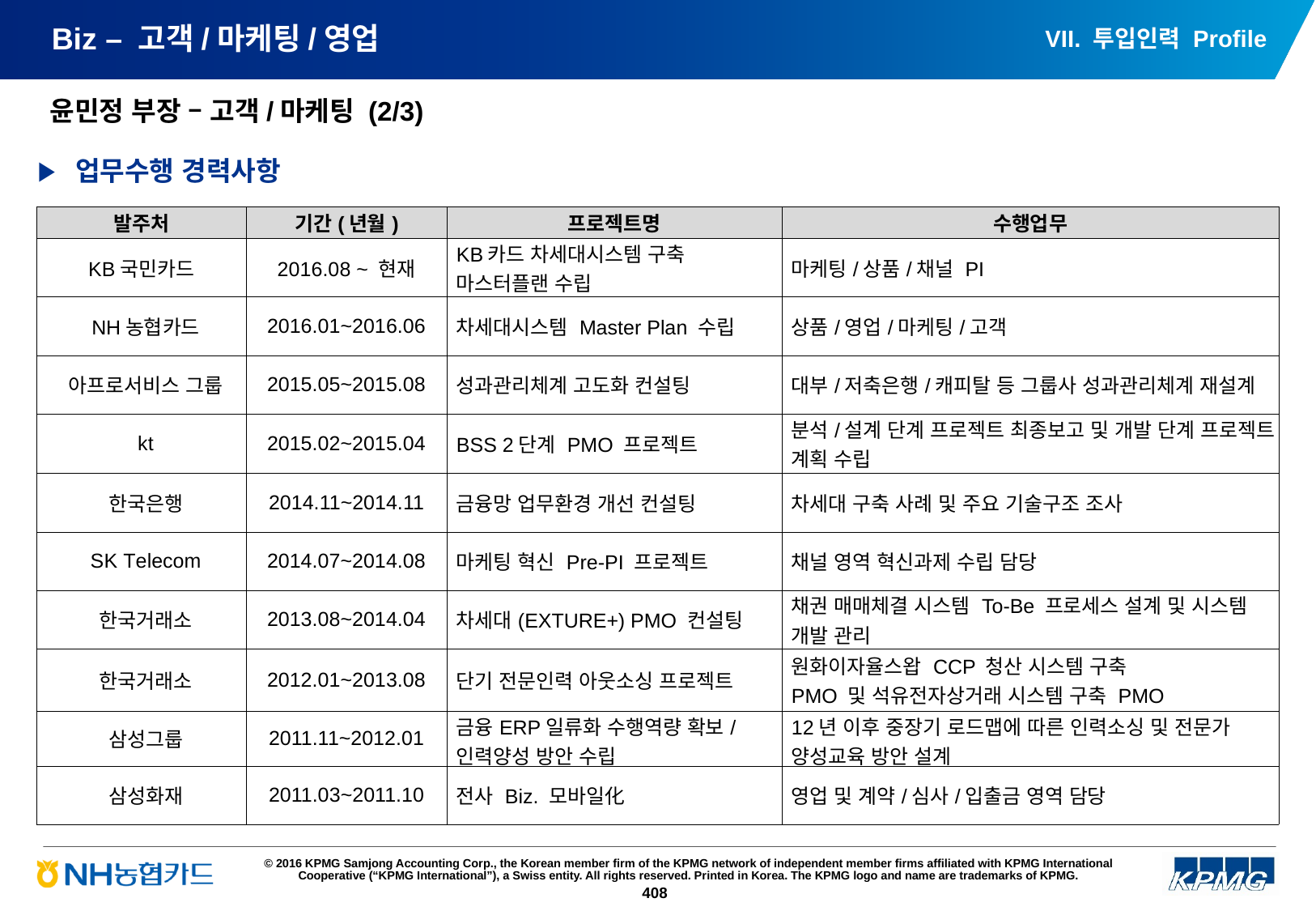

VII. 투입인력 Profile
# Biz – 고객/마케팅/영업
윤민정 부장 – 고객/마케팅 (2/3)
업무수행 경력사항
| 발주처 | 기간(년월) | 프로젝트명 | 수행업무 |
| --- | --- | --- | --- |
| KB국민카드 | 2016.08 ~ 현재 | KB카드 차세대시스템 구축 마스터플랜 수립 | 마케팅/상품/채널 PI |
| NH농협카드 | 2016.01~2016.06 | 차세대시스템 Master Plan 수립 | 상품/영업/마케팅/고객 |
| 아프로서비스 그룹 | 2015.05~2015.08 | 성과관리체계 고도화 컨설팅 | 대부/저축은행/캐피탈 등 그룹사 성과관리체계 재설계 |
| kt | 2015.02~2015.04 | BSS 2단계 PMO 프로젝트 | 분석/설계 단계 프로젝트 최종보고 및 개발 단계 프로젝트 계획 수립 |
| 한국은행 | 2014.11~2014.11 | 금융망 업무환경 개선 컨설팅 | 차세대 구축 사례 및 주요 기술구조 조사 |
| SK Telecom | 2014.07~2014.08 | 마케팅 혁신 Pre-PI 프로젝트 | 채널 영역 혁신과제 수립 담당 |
| 한국거래소 | 2013.08~2014.04 | 차세대(EXTURE+) PMO 컨설팅 | 채권 매매체결 시스템 To-Be 프로세스 설계 및 시스템 개발 관리 |
| 한국거래소 | 2012.01~2013.08 | 단기 전문인력 아웃소싱 프로젝트 | 원화이자율스왑 CCP 청산 시스템 구축 PMO 및 석유전자상거래 시스템 구축 PMO |
| 삼성그룹 | 2011.11~2012.01 | 금융ERP일류화 수행역량 확보/인력양성 방안 수립 | 12년 이후 중장기 로드맵에 따른 인력소싱 및 전문가 양성교육 방안 설계 |
| 삼성화재 | 2011.03~2011.10 | 전사 Biz. 모바일化 | 영업 및 계약/심사/입출금 영역 담당 |